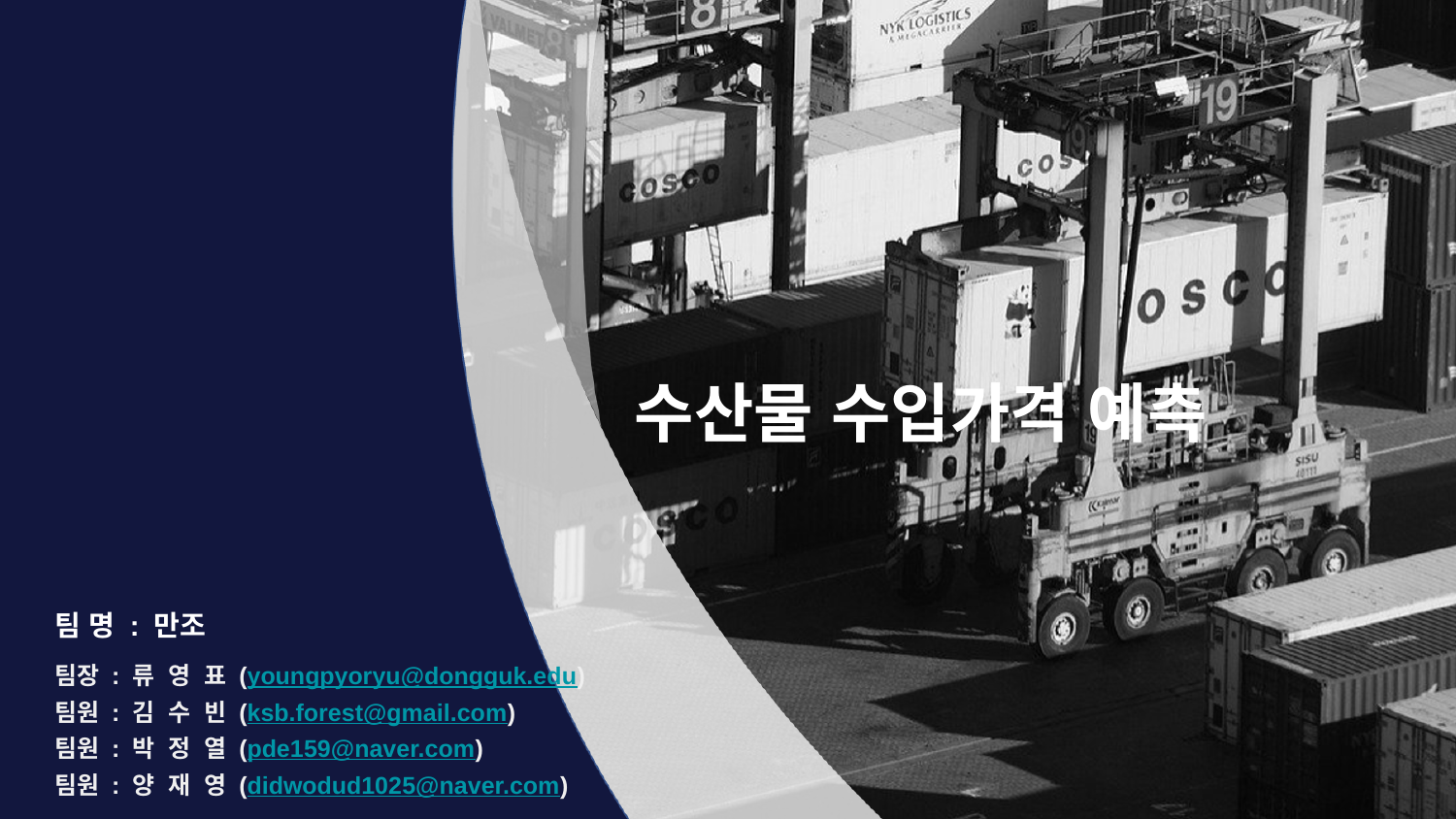

# 수산물 수입가격 예측
팀 명 : 만조
팀장 : 류  영  표 (youngpyoryu@dongguk.edu)
팀원 : 김  수  빈 (ksb.forest@gmail.com)
팀원 : 박  정  열 (pde159@naver.com)
팀원 : 양  재  영 (didwodud1025@naver.com)